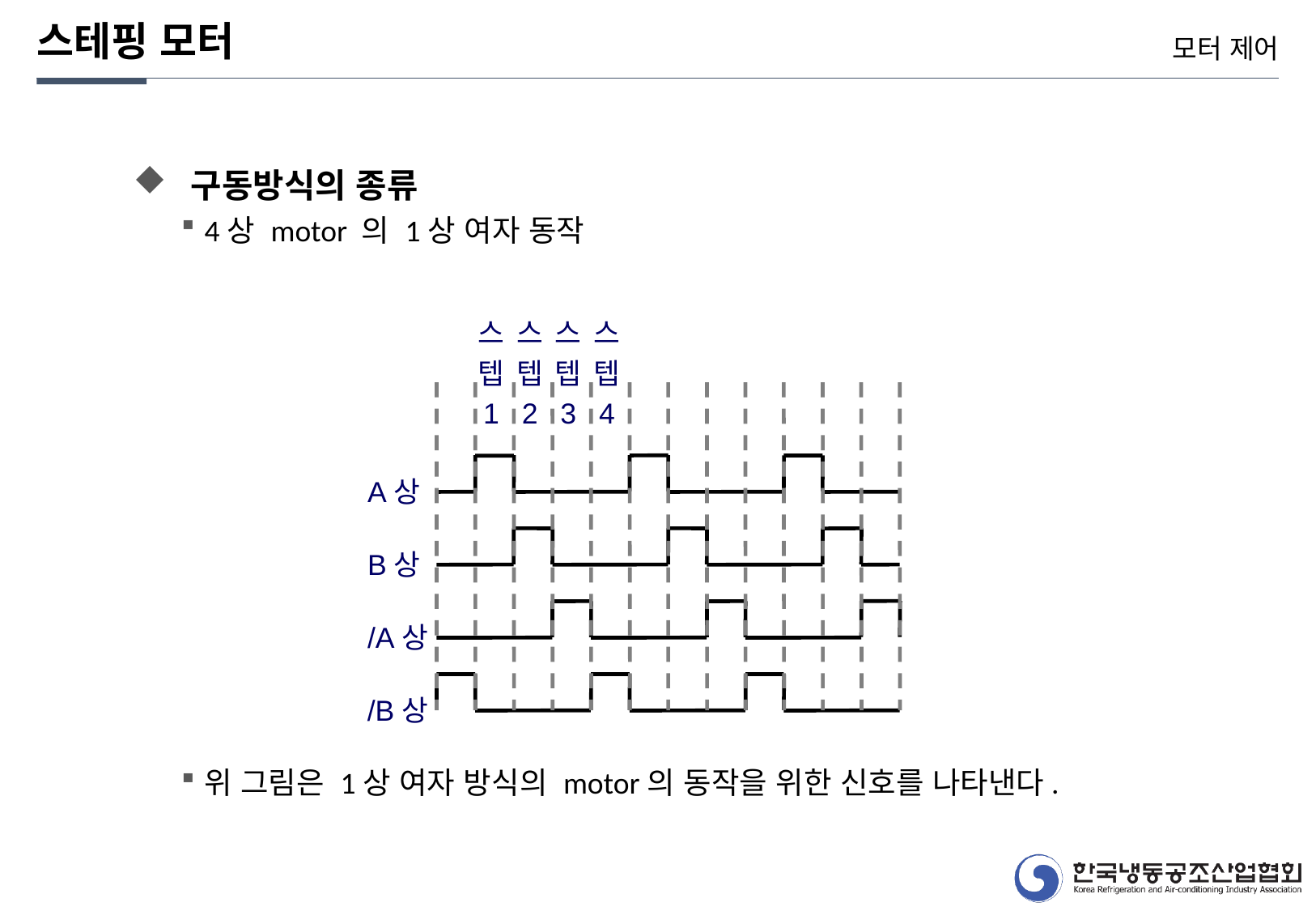

스테핑 모터
모터 제어
구동방식의 종류
4상 motor 의 1상 여자 동작

위 그림은 1상 여자 방식의 motor의 동작을 위한 신호를 나타낸다.
스
텝
1
스
텝
2
스
텝
3
스
텝
4

A상

B상

/A상

/B상